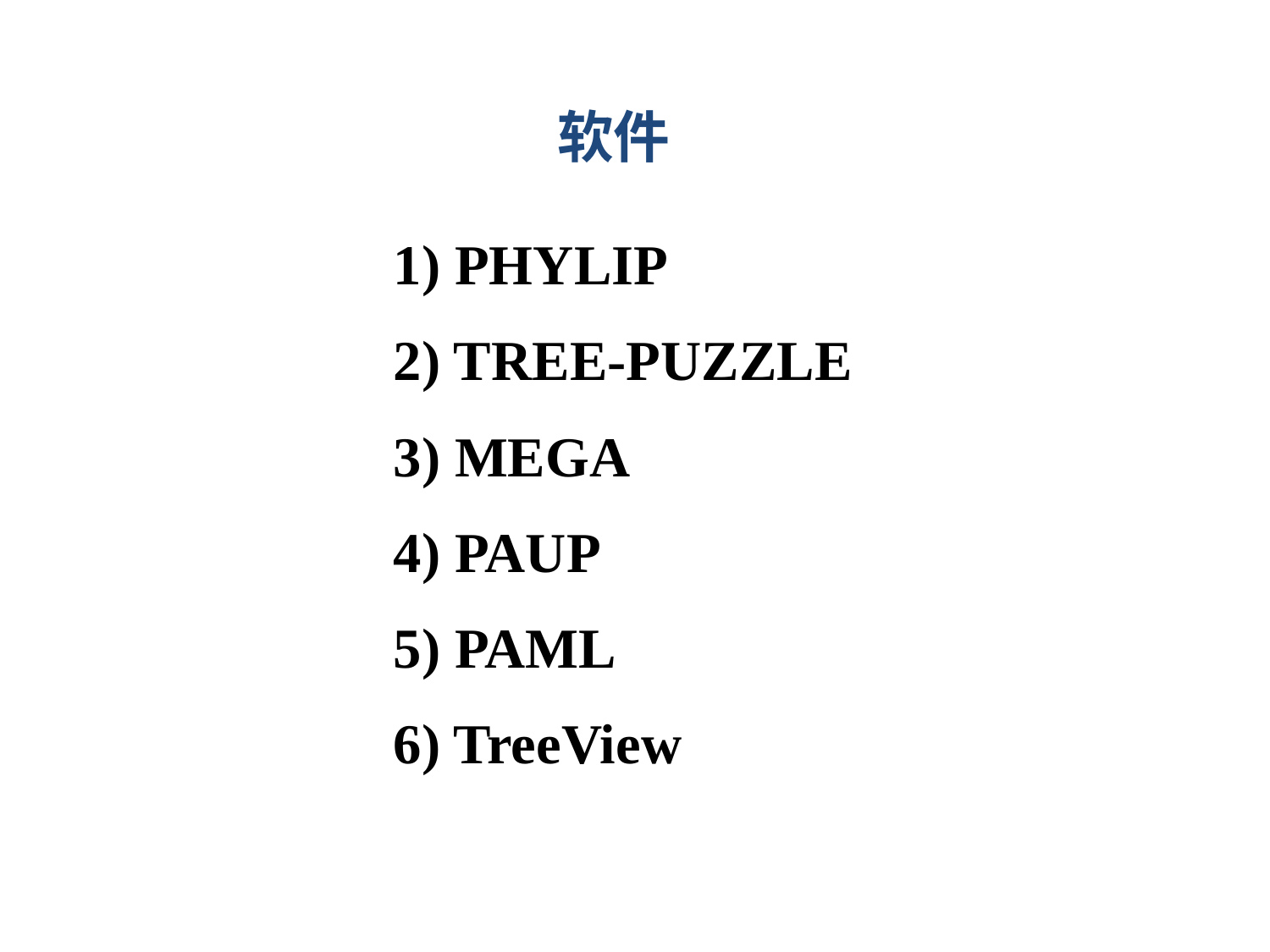

软件
1) PHYLIP
2) TREE-PUZZLE
3) MEGA
4) PAUP
5) PAML
6) TreeView